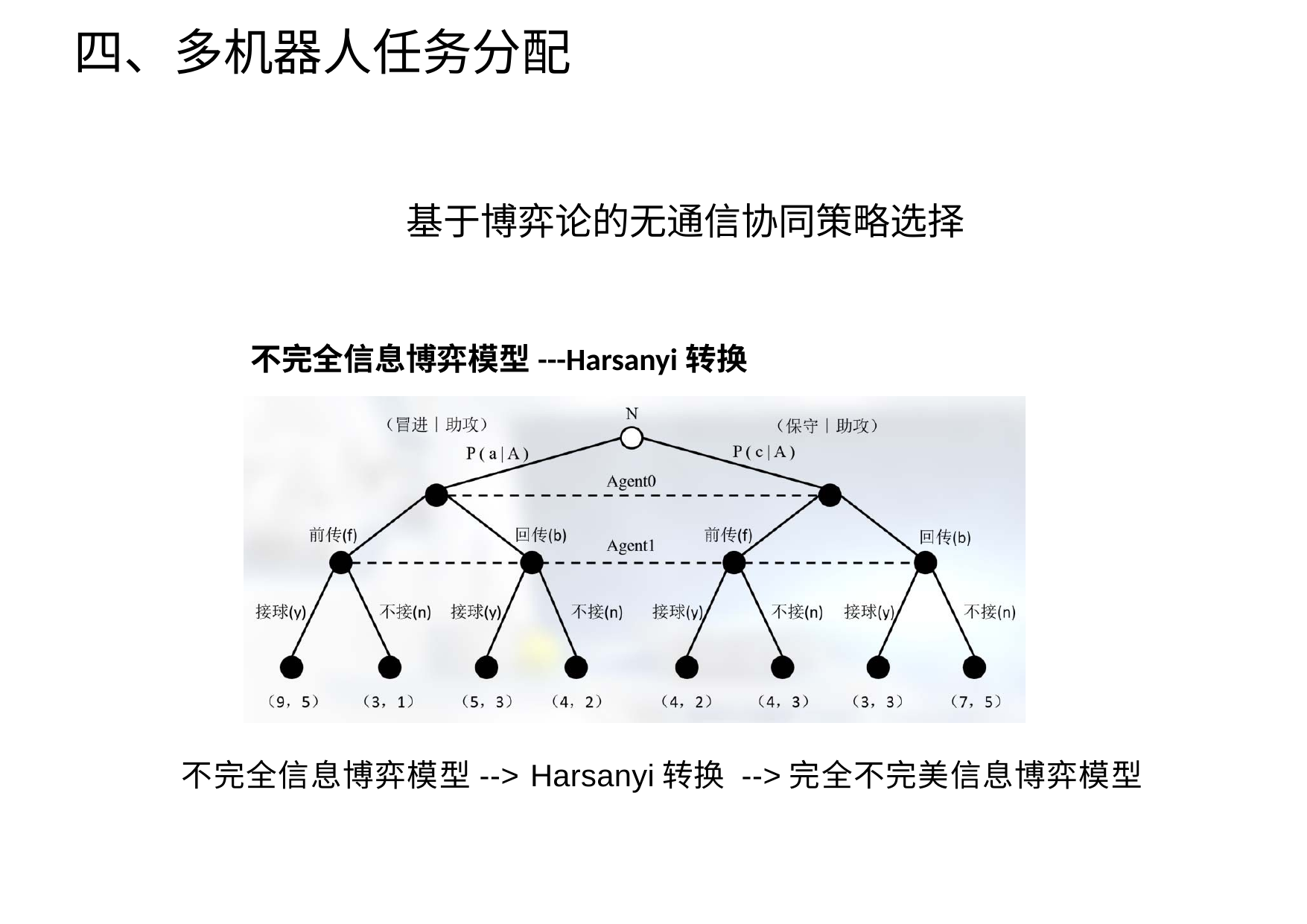

四、多机器人任务分配
基于博弈论的无通信协同策略选择
不完全信息博弈模型---Harsanyi转换

不完全信息博弈模型--> Harsanyi转换 -->完全不完美信息博弈模型